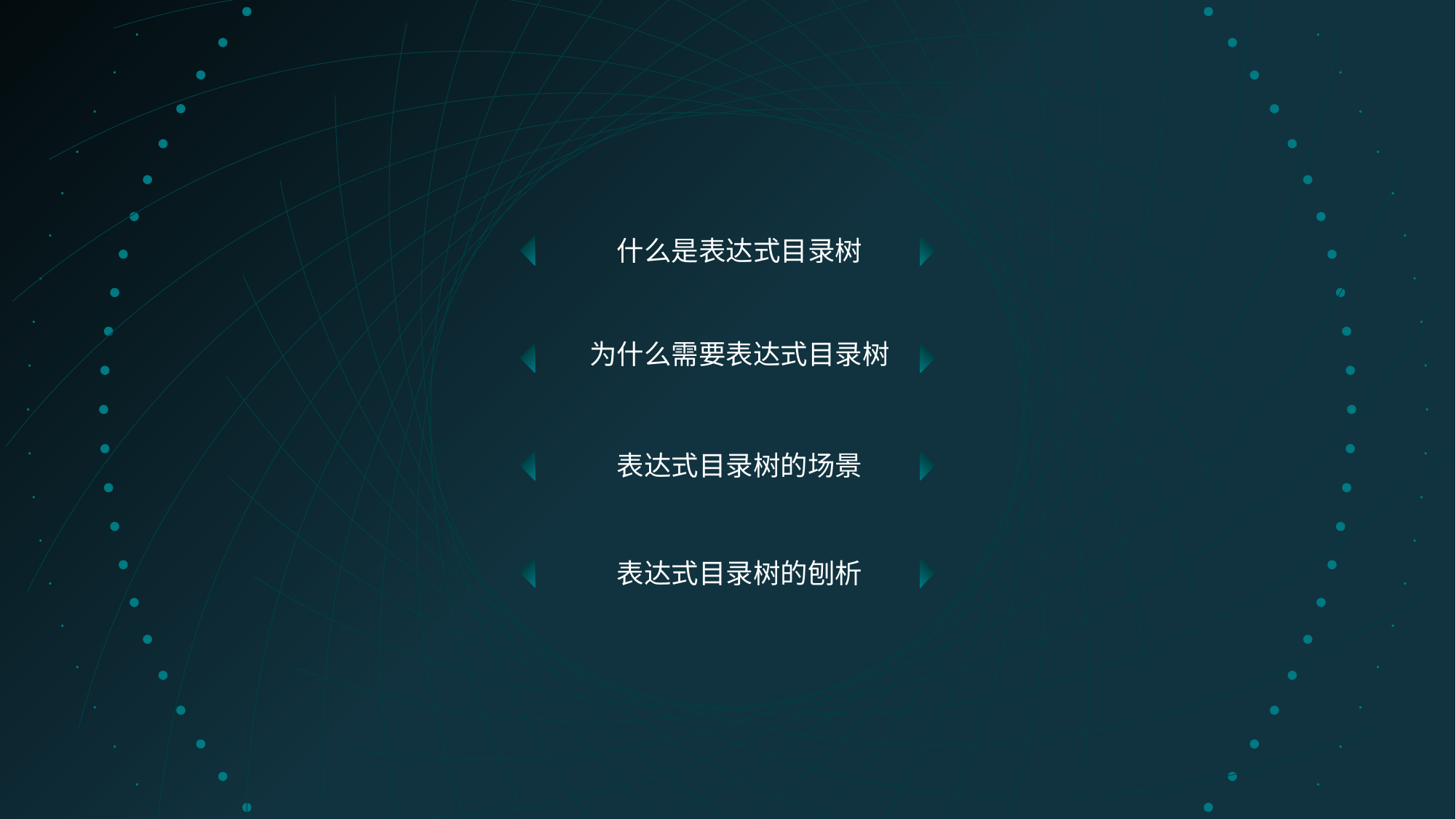

什么是表达式目录树

为什么需要表达式目录树

表达式目录树的场景

表达式目录树的刨析